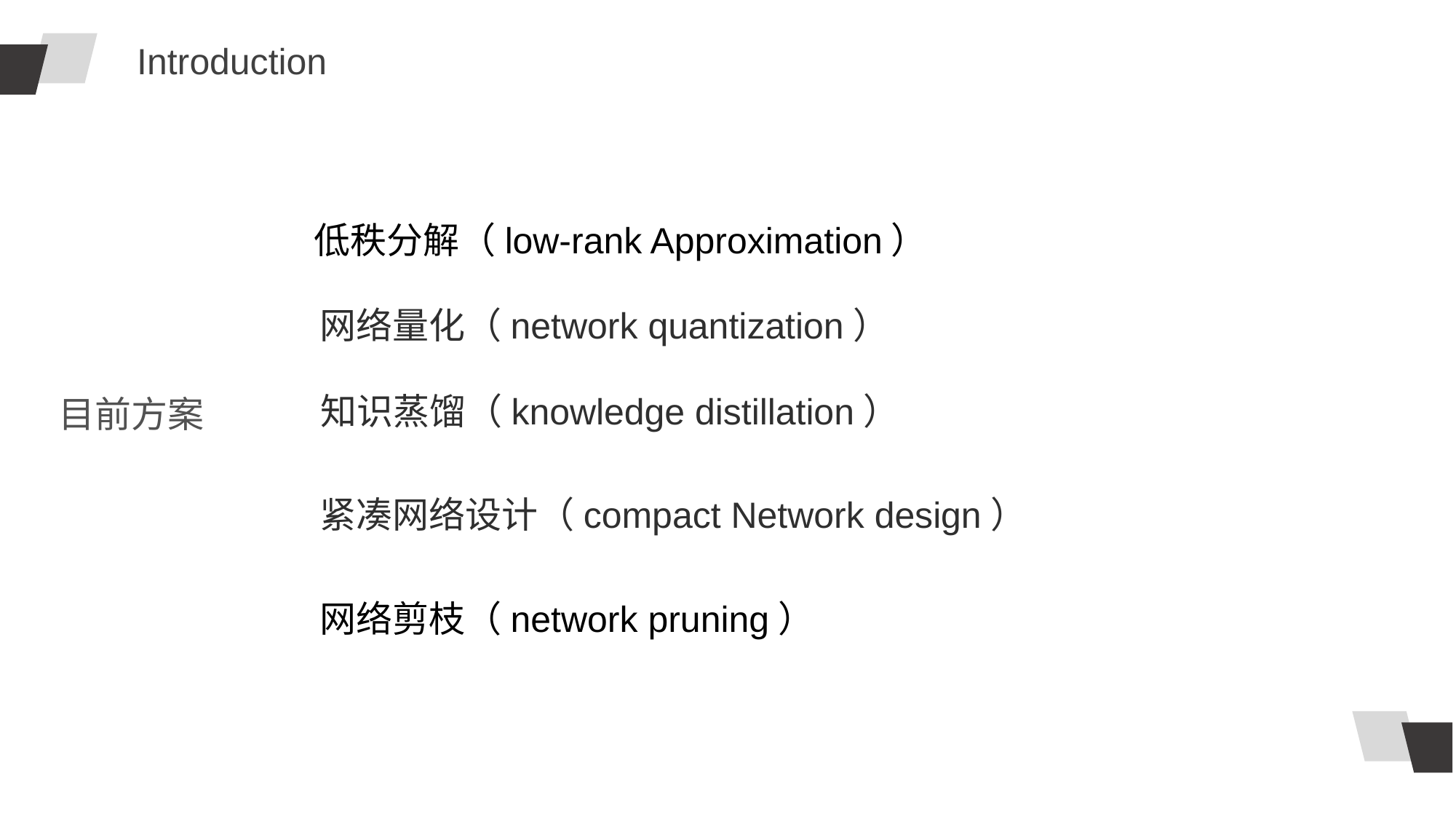

Introduction
低秩分解（low-rank Approximation）
网络量化（network quantization）
知识蒸馏（knowledge distillation）
目前方案
紧凑网络设计（compact Network design）
网络剪枝（network pruning）